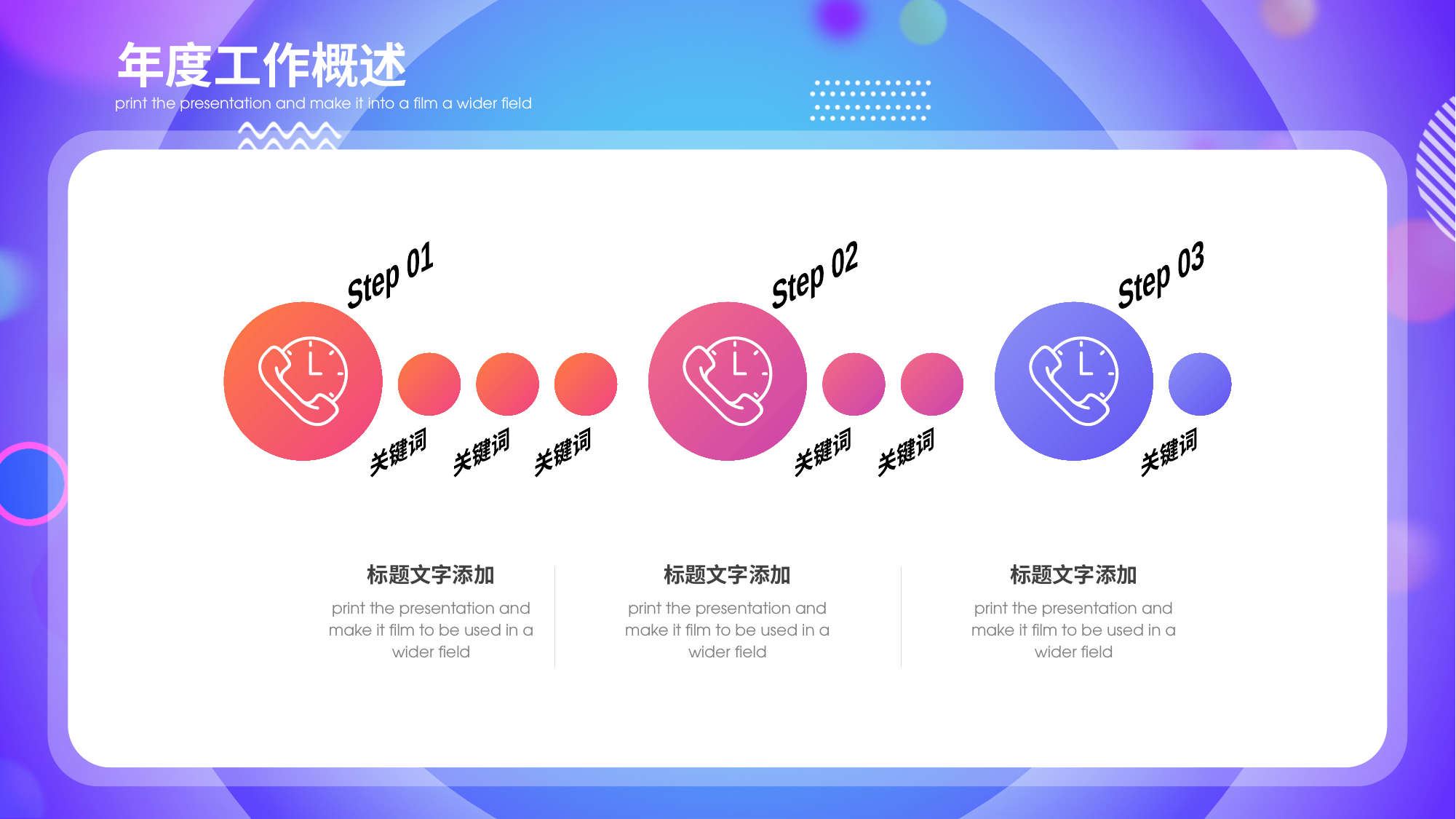

年度工作概述
print the presentation and make it into a film a wider field
Step 01

关键词
关键词
关键词
Step 02

关键词
关键词
Step 03

关键词
标题文字添加
print the presentation and make it film to be used in a wider field
标题文字添加
print the presentation and make it film to be used in a wider field
标题文字添加
print the presentation and make it film to be used in a wider field